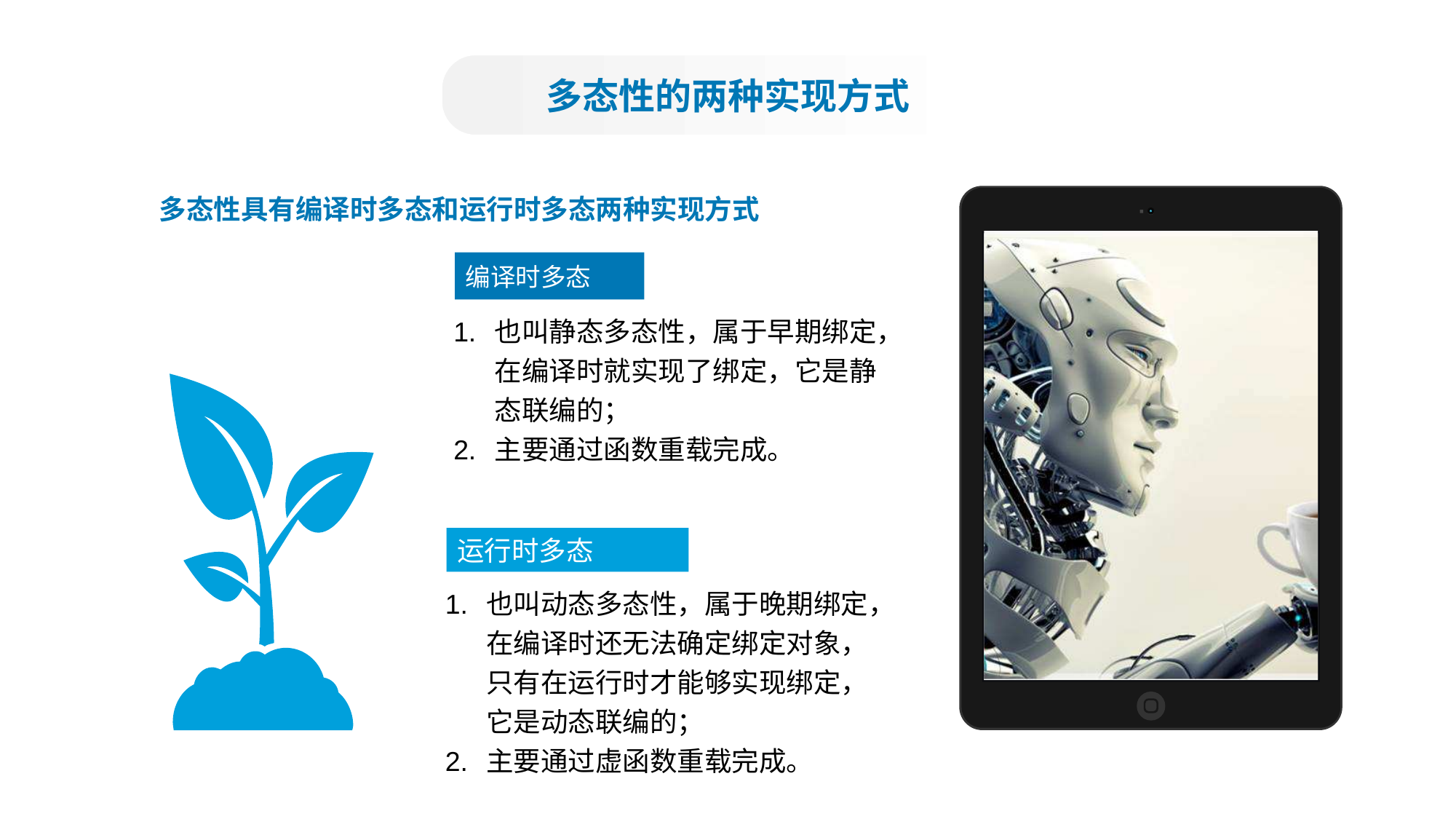

多态性的两种实现方式

多态性具有编译时多态和运行时多态两种实现方式

编译时多态

也叫静态多态性，属于早期绑定，在编译时就实现了绑定，它是静态联编的；
主要通过函数重载完成。

运行时多态
也叫动态多态性，属于晚期绑定，在编译时还无法确定绑定对象，只有在运行时才能够实现绑定，它是动态联编的；
主要通过虚函数重载完成。